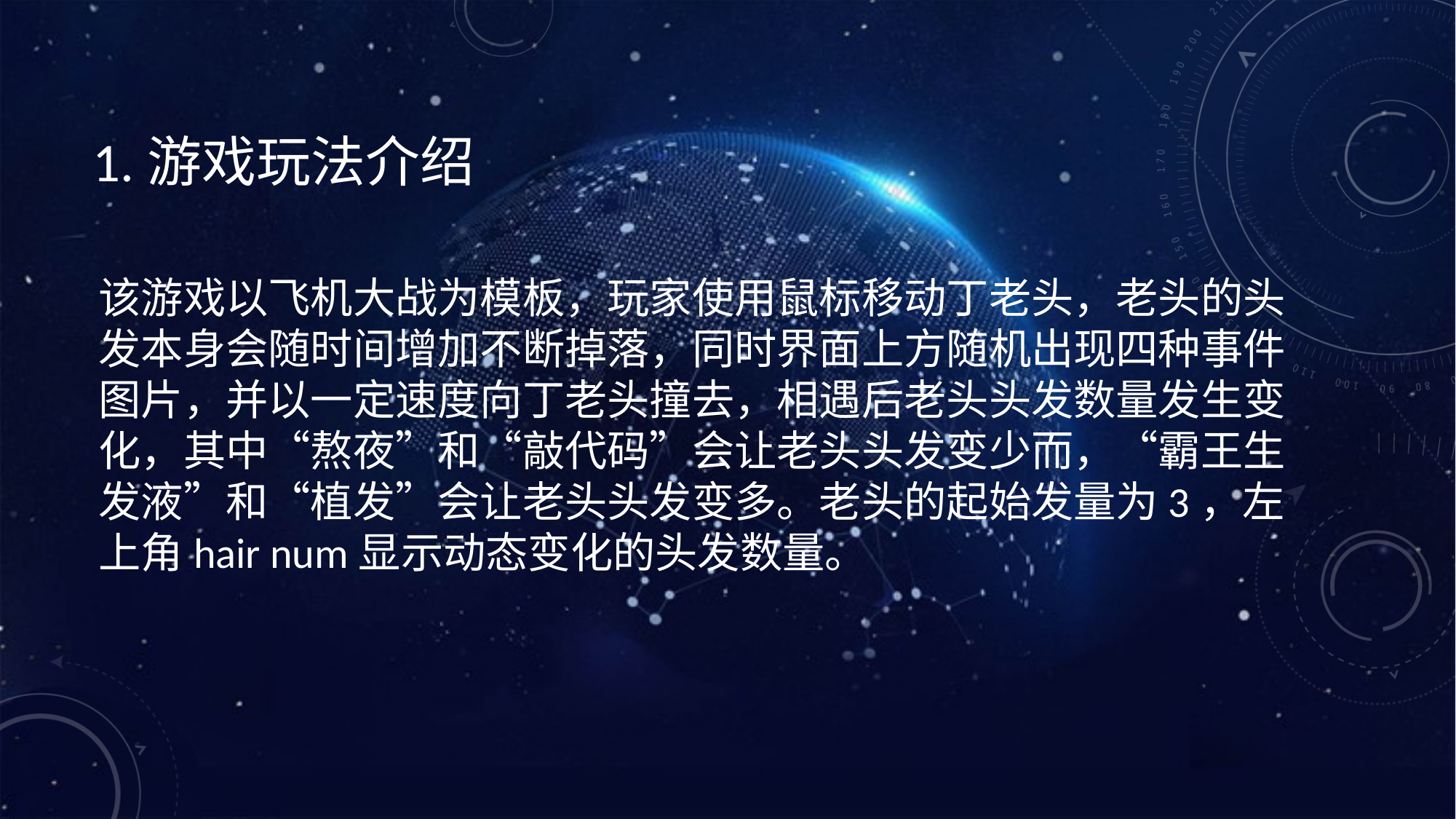

# 1.游戏玩法介绍
该游戏以飞机大战为模板，玩家使用鼠标移动丁老头，老头的头发本身会随时间增加不断掉落，同时界面上方随机出现四种事件图片，并以一定速度向丁老头撞去，相遇后老头头发数量发生变化，其中“熬夜”和“敲代码”会让老头头发变少而，“霸王生发液”和“植发”会让老头头发变多。老头的起始发量为3，左上角hair num显示动态变化的头发数量。